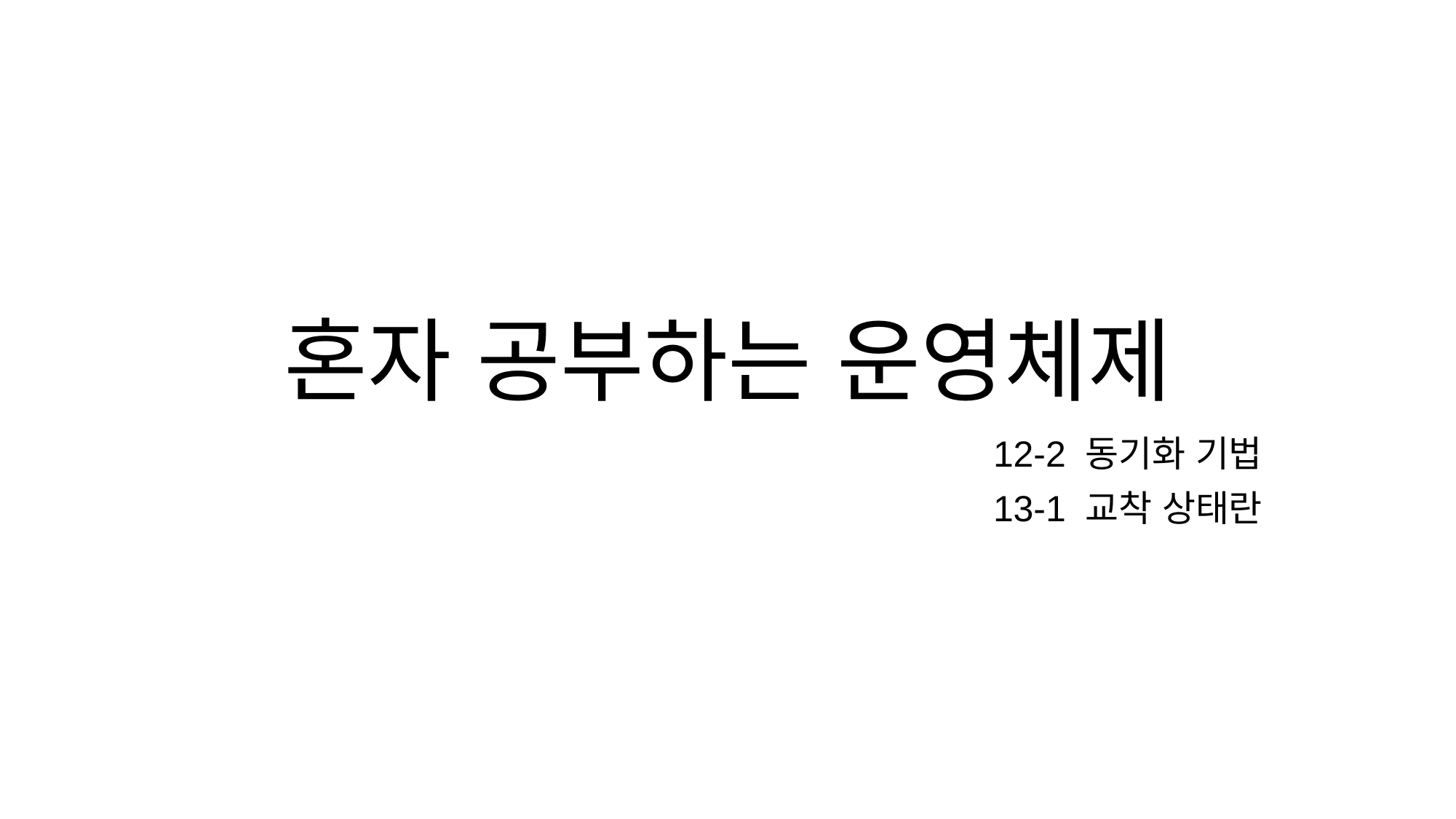

# 혼자 공부하는 운영체제
12-2 동기화 기법
13-1 교착 상태란